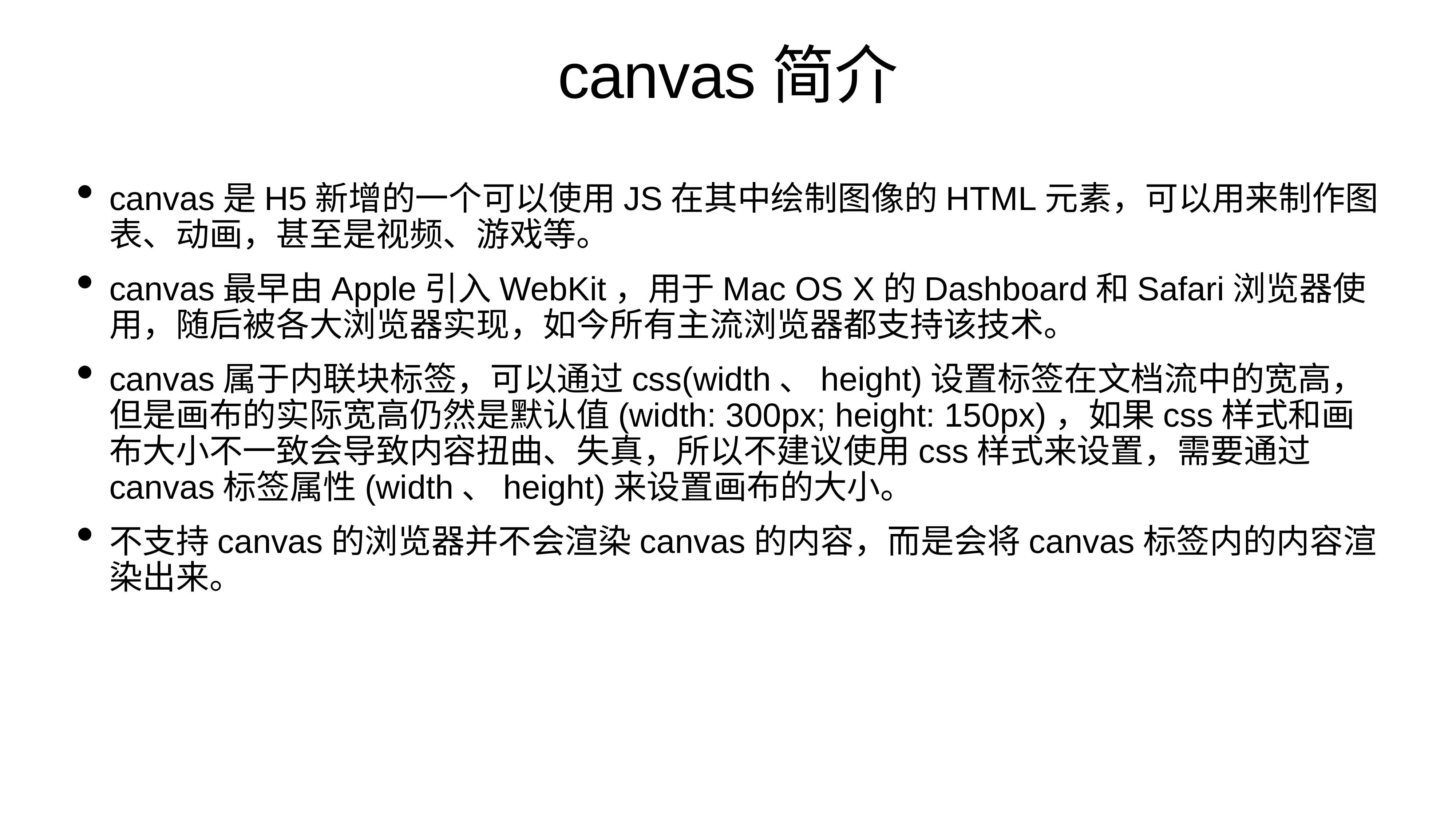

# canvas简介
canvas是H5新增的一个可以使用JS在其中绘制图像的HTML元素，可以用来制作图表、动画，甚至是视频、游戏等。
canvas最早由Apple引入WebKit，用于Mac OS X的Dashboard和Safari浏览器使用，随后被各大浏览器实现，如今所有主流浏览器都支持该技术。
canvas属于内联块标签，可以通过css(width、height)设置标签在文档流中的宽高，但是画布的实际宽高仍然是默认值(width: 300px; height: 150px)，如果css样式和画布大小不一致会导致内容扭曲、失真，所以不建议使用css样式来设置，需要通过canvas标签属性(width、height)来设置画布的大小。
不支持canvas的浏览器并不会渲染canvas的内容，而是会将canvas标签内的内容渲染出来。
2